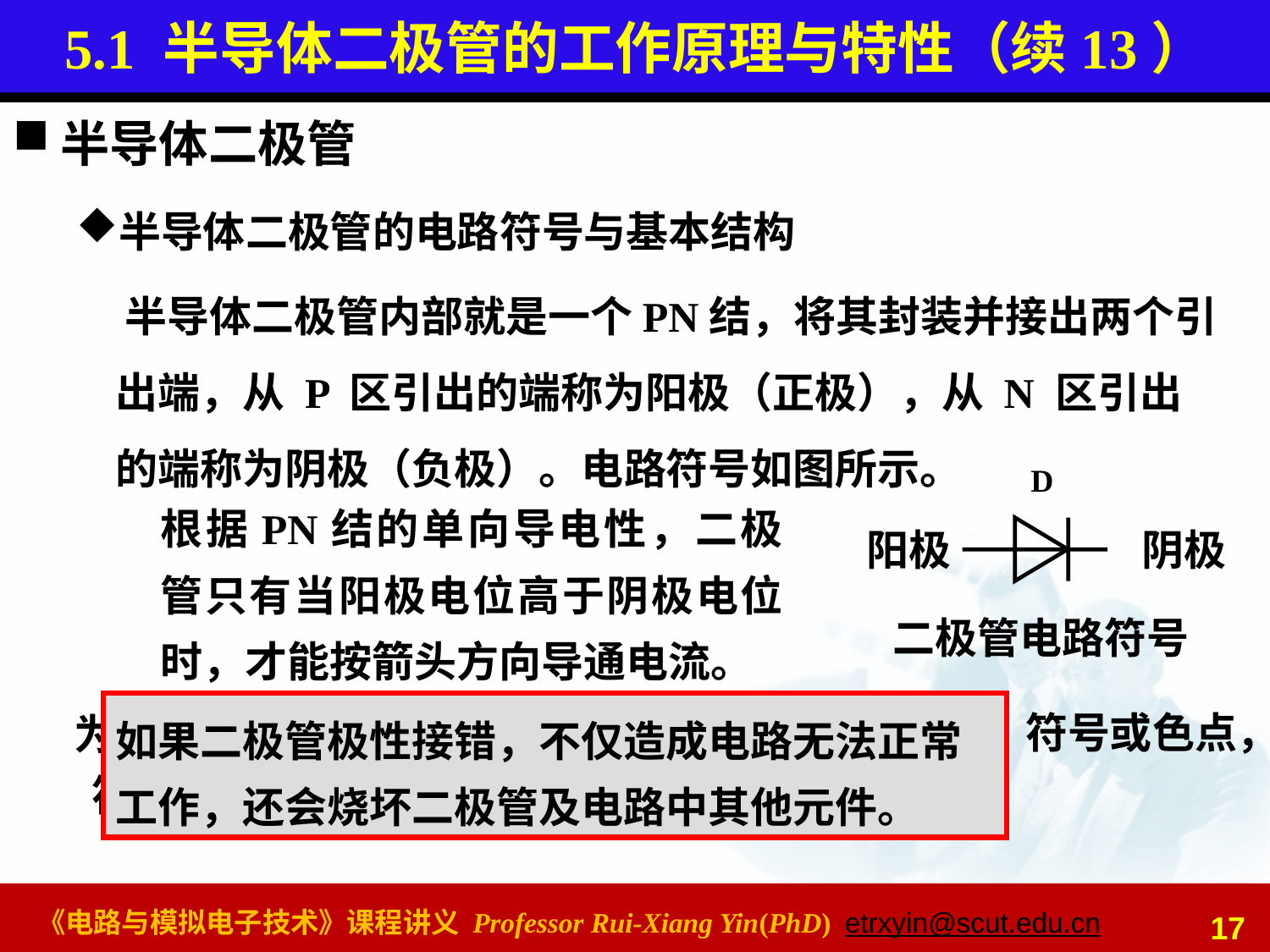

# 5.1 半导体二极管的工作原理与特性（续13）
半导体二极管
半导体二极管的电路符号与基本结构
    半导体二极管内部就是一个PN结，将其封装并接出两个引出端，从 P 区引出的端称为阳极（正极），从 N 区引出的端称为阴极（负极）。电路符号如图所示。

D

根据PN结的单向导电性，二极管只有当阳极电位高于阴极电位时，才能按箭头方向导通电流。
阳极
阴极
二极管电路符号
” 符号或色点，
为了防止使用时极性接错，管壳上标有 “
如果二极管极性接错，不仅造成电路无法正常工作，还会烧坏二极管及电路中其他元件。

符号箭头指示方向为正，色点则表示该端为正极。
17